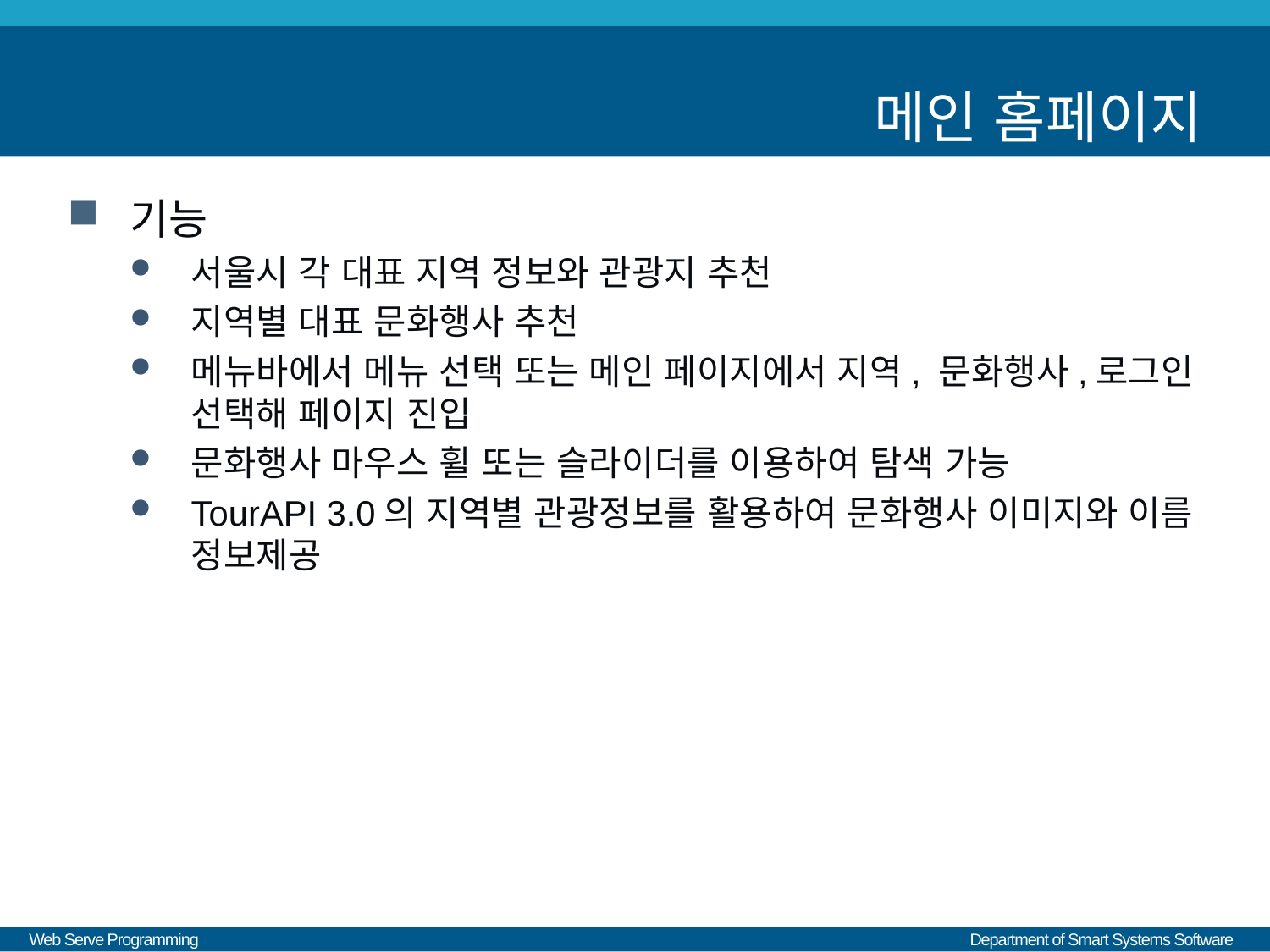

# 메인 홈페이지
기능
서울시 각 대표 지역 정보와 관광지 추천
지역별 대표 문화행사 추천
메뉴바에서 메뉴 선택 또는 메인 페이지에서 지역, 문화행사,로그인 선택해 페이지 진입
문화행사 마우스 휠 또는 슬라이더를 이용하여 탐색 가능
TourAPI 3.0의 지역별 관광정보를 활용하여 문화행사 이미지와 이름 정보제공